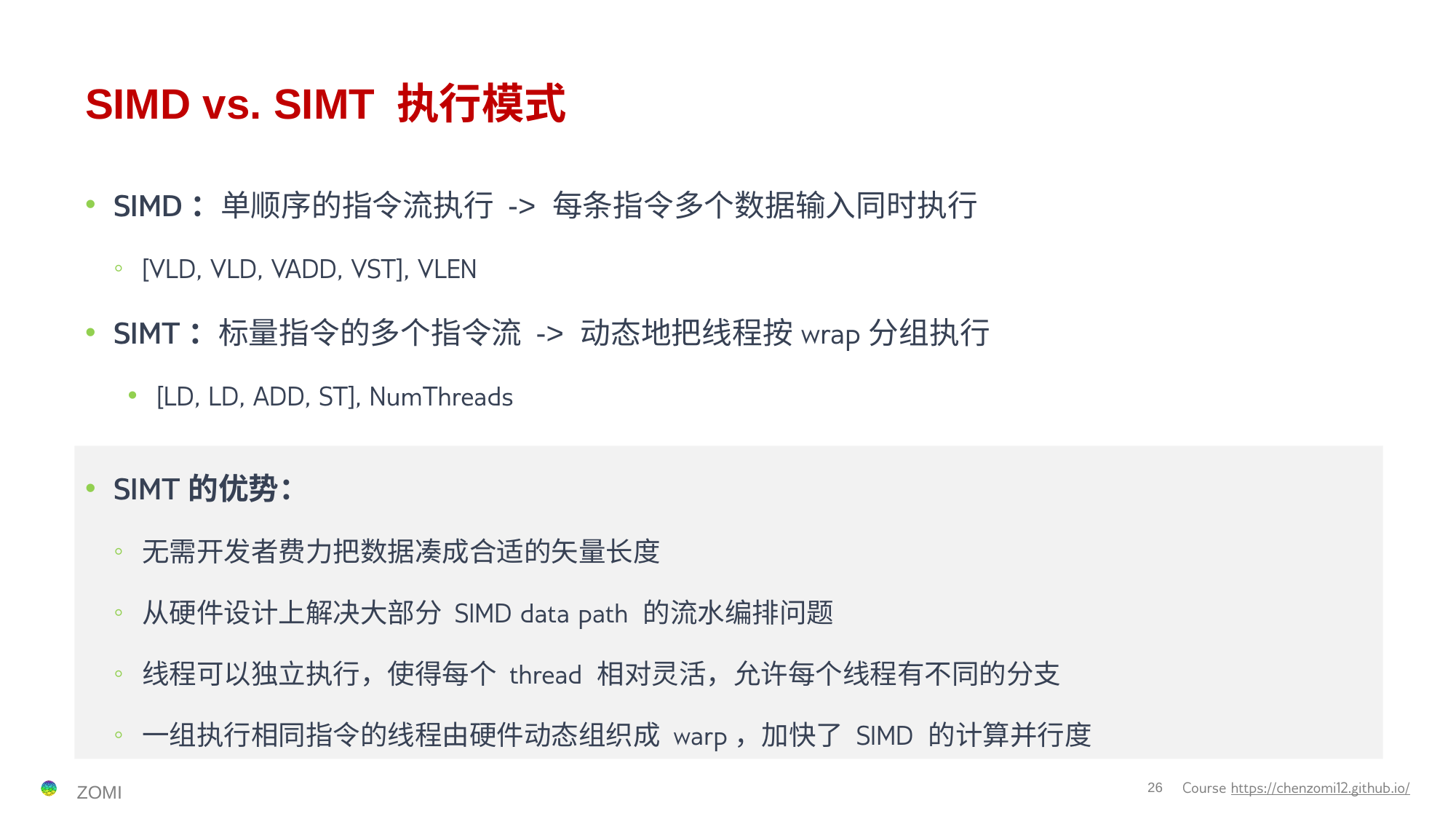

# SIMD vs. SIMT 执行模式
SIMD：单顺序的指令流执行 -> 每条指令多个数据输入同时执行
[VLD, VLD, VADD, VST], VLEN
SIMT：标量指令的多个指令流 -> 动态地把线程按wrap分组执行
[LD, LD, ADD, ST], NumThreads

SIMT的优势：
无需开发者费力把数据凑成合适的矢量长度
从硬件设计上解决大部分 SIMD data path 的流水编排问题
线程可以独立执行，使得每个 thread 相对灵活，允许每个线程有不同的分支
一组执行相同指令的线程由硬件动态组织成 warp，加快了 SIMD 的计算并行度